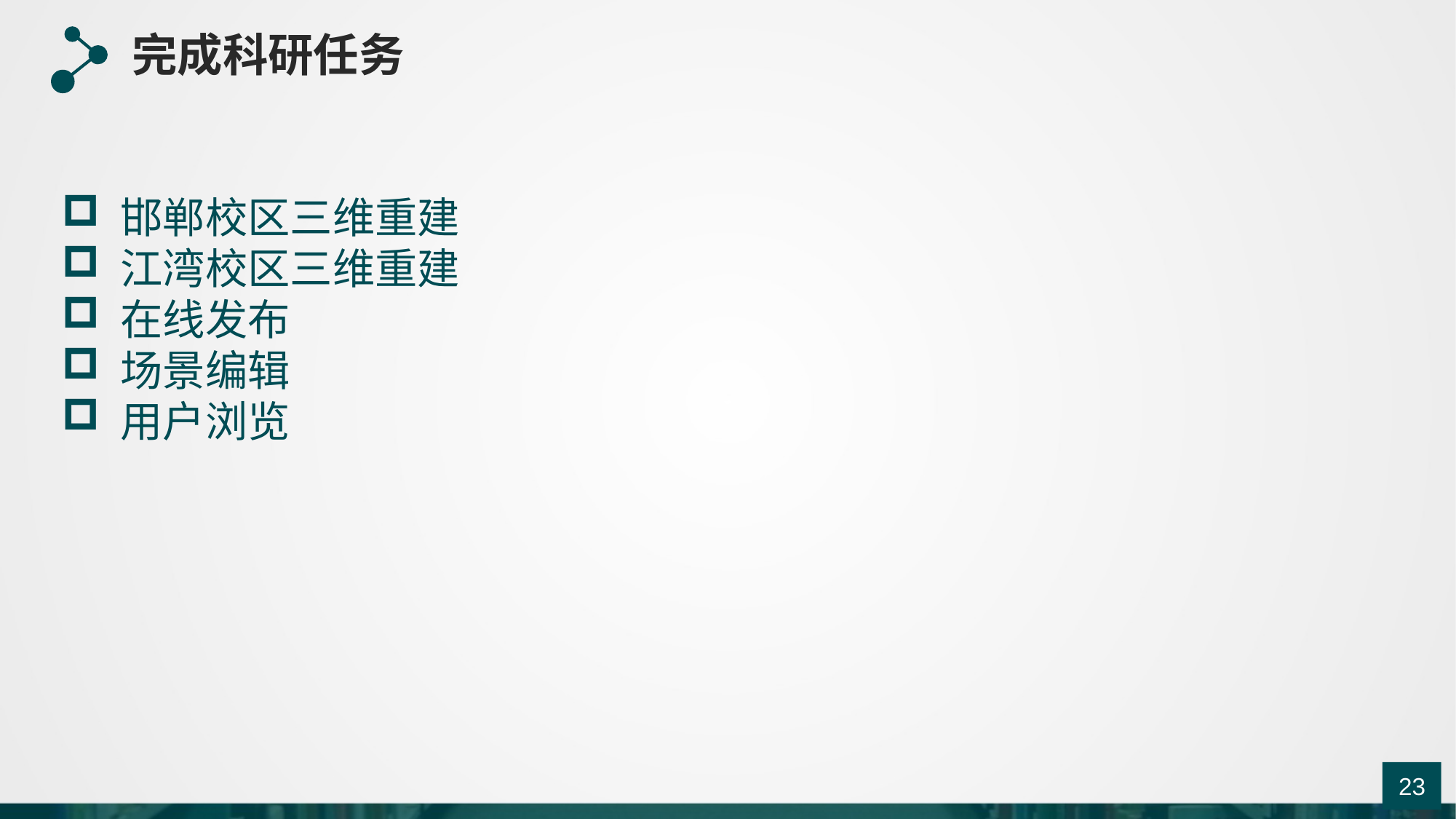

完成科研任务

 邯郸校区三维重建
 江湾校区三维重建
 在线发布
 场景编辑
 用户浏览